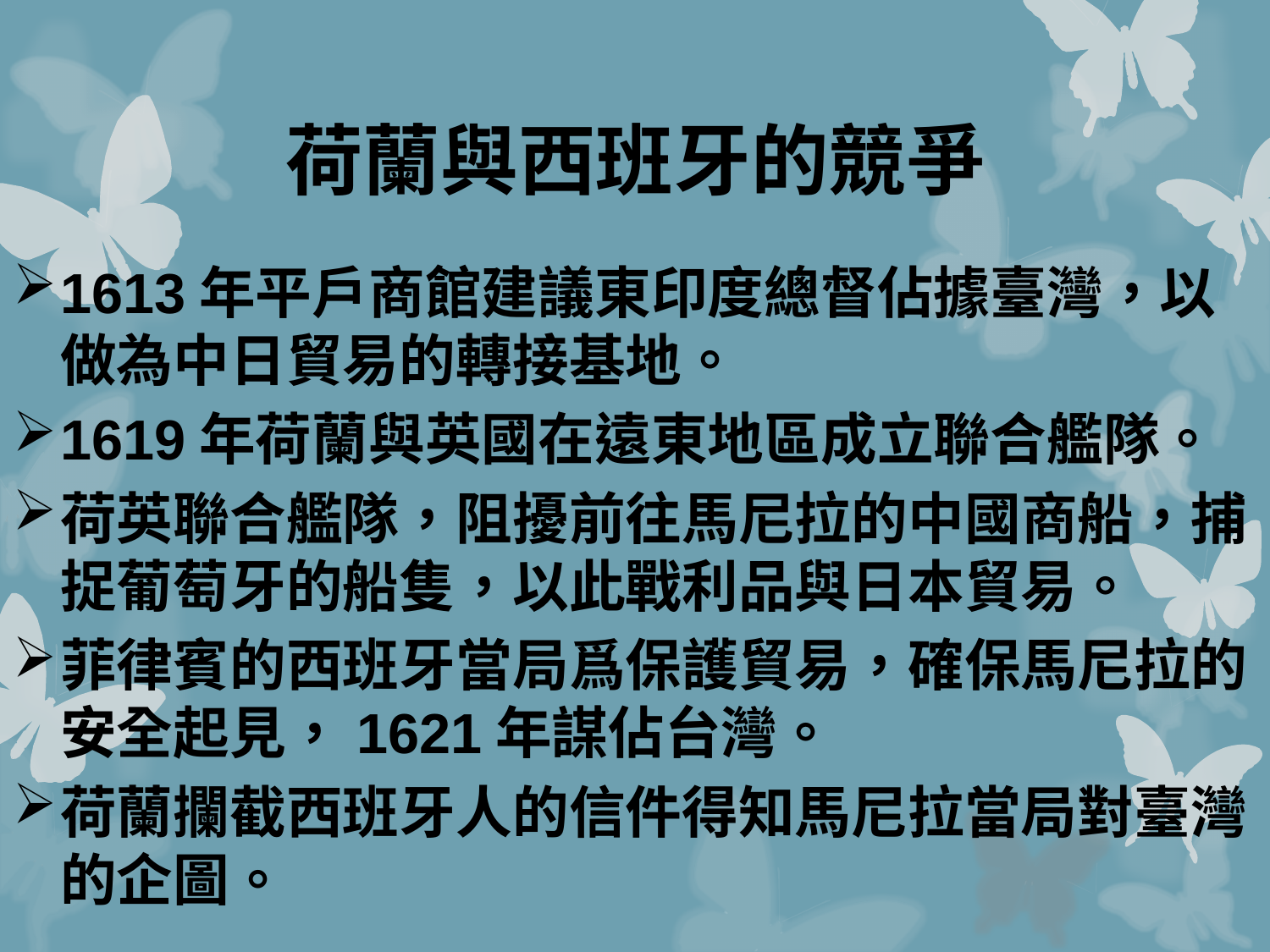

# 荷蘭與西班牙的競爭
1613年平戶商館建議東印度總督佔據臺灣，以做為中日貿易的轉接基地。
1619年荷蘭與英國在遠東地區成立聯合艦隊。
荷英聯合艦隊，阻擾前往馬尼拉的中國商船，捕捉葡萄牙的船隻，以此戰利品與日本貿易。
菲律賓的西班牙當局爲保護貿易，確保馬尼拉的安全起見，1621年謀佔台灣。
荷蘭攔截西班牙人的信件得知馬尼拉當局對臺灣的企圖。